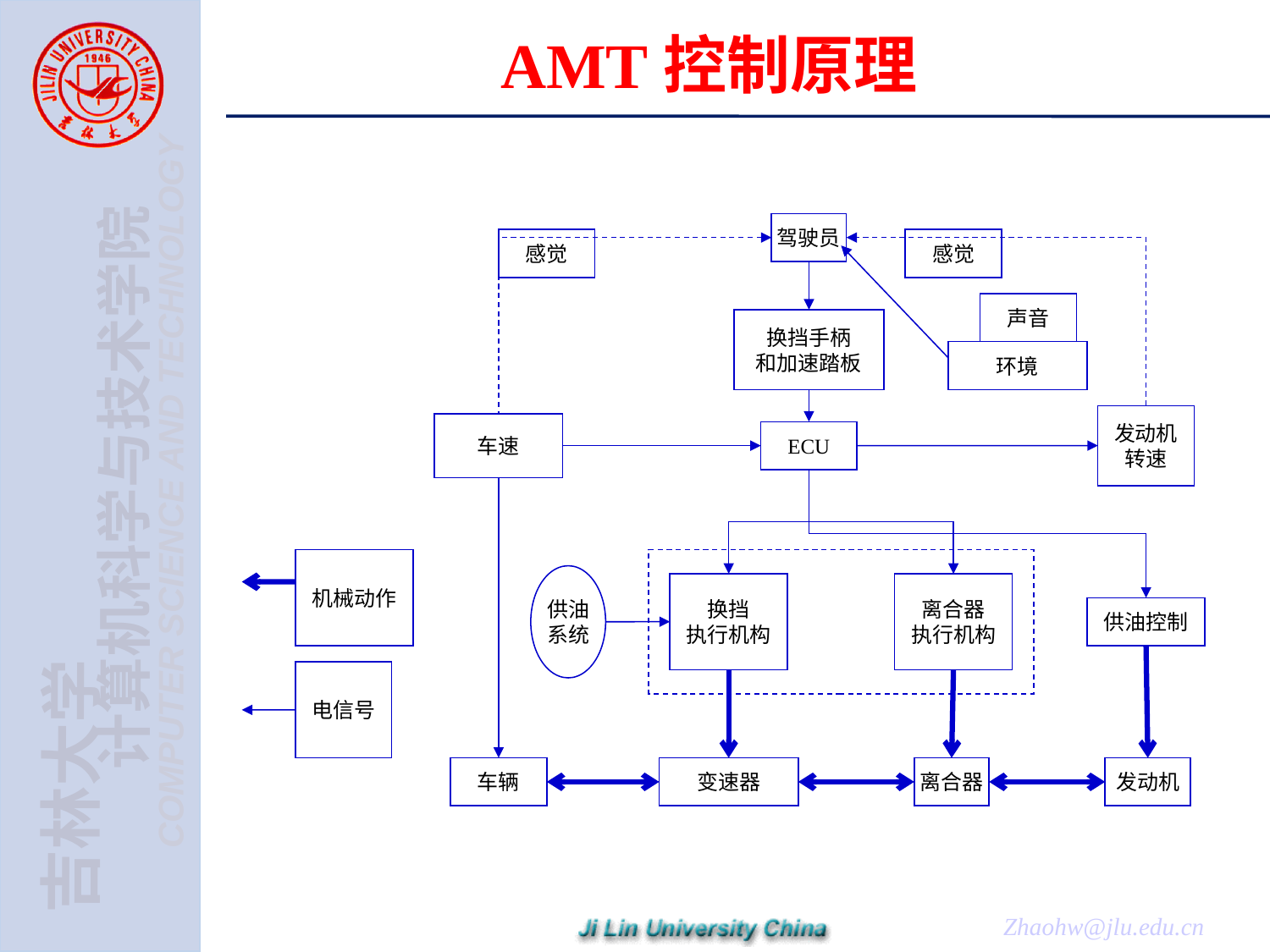

# AMT控制原理
驾驶员
感觉
感觉

声音
换挡手柄
和加速踏板
环境
发动机
转速
车速
ECU
机械动作

供油
系统
换挡
执行机构
离合器
执行机构

供油控制
电信号

车辆
变速器
离合器
发动机